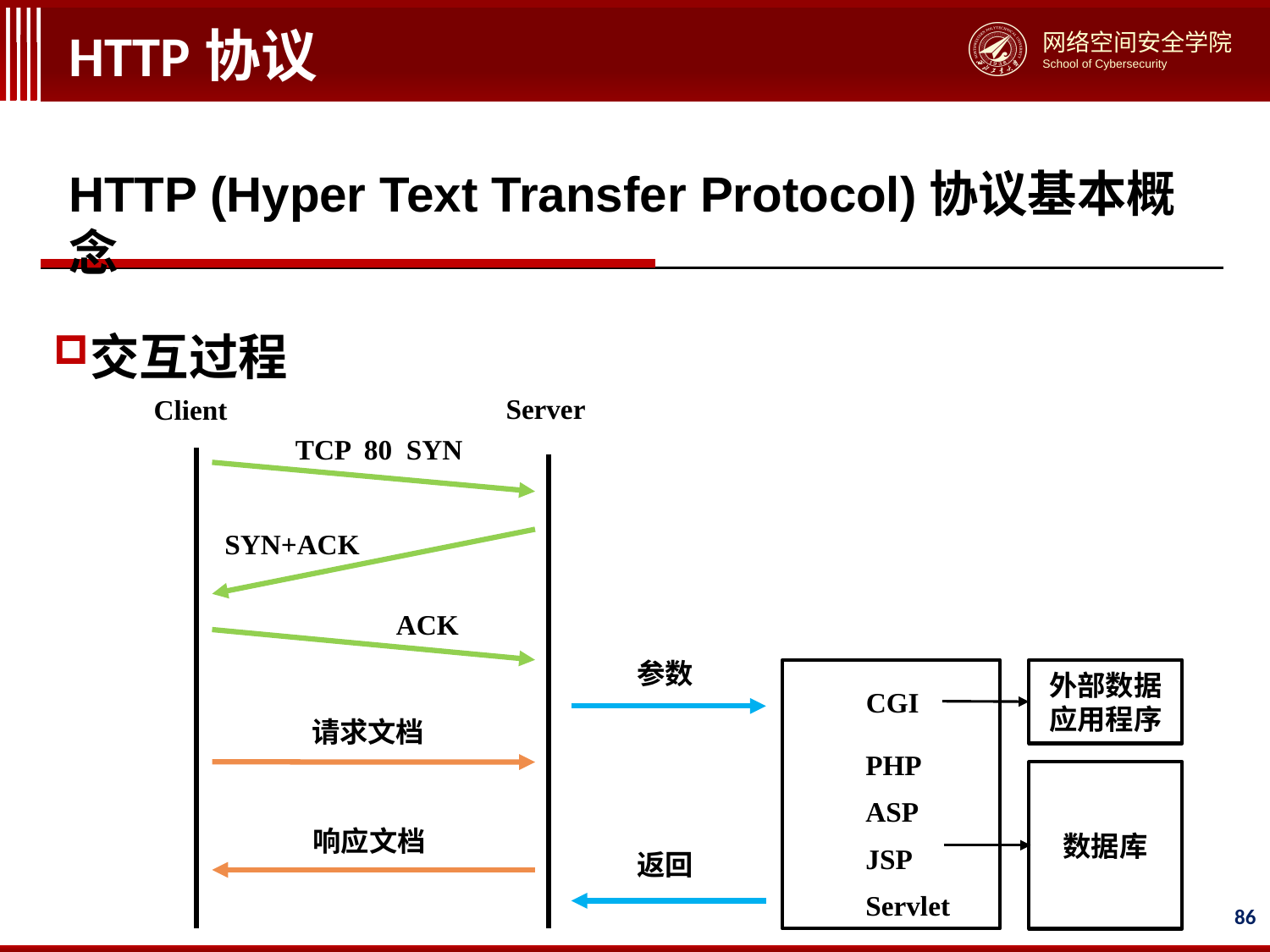

# HTTP协议
HTTP (Hyper Text Transfer Protocol)协议基本概念
交互过程

Server
Client
TCP  80  SYN
SYN+ACK
ACK
参数

外部数据
应用程序
CGI
请求文档
PHP
数据库
ASP
响应文档
JSP
返回
Servlet